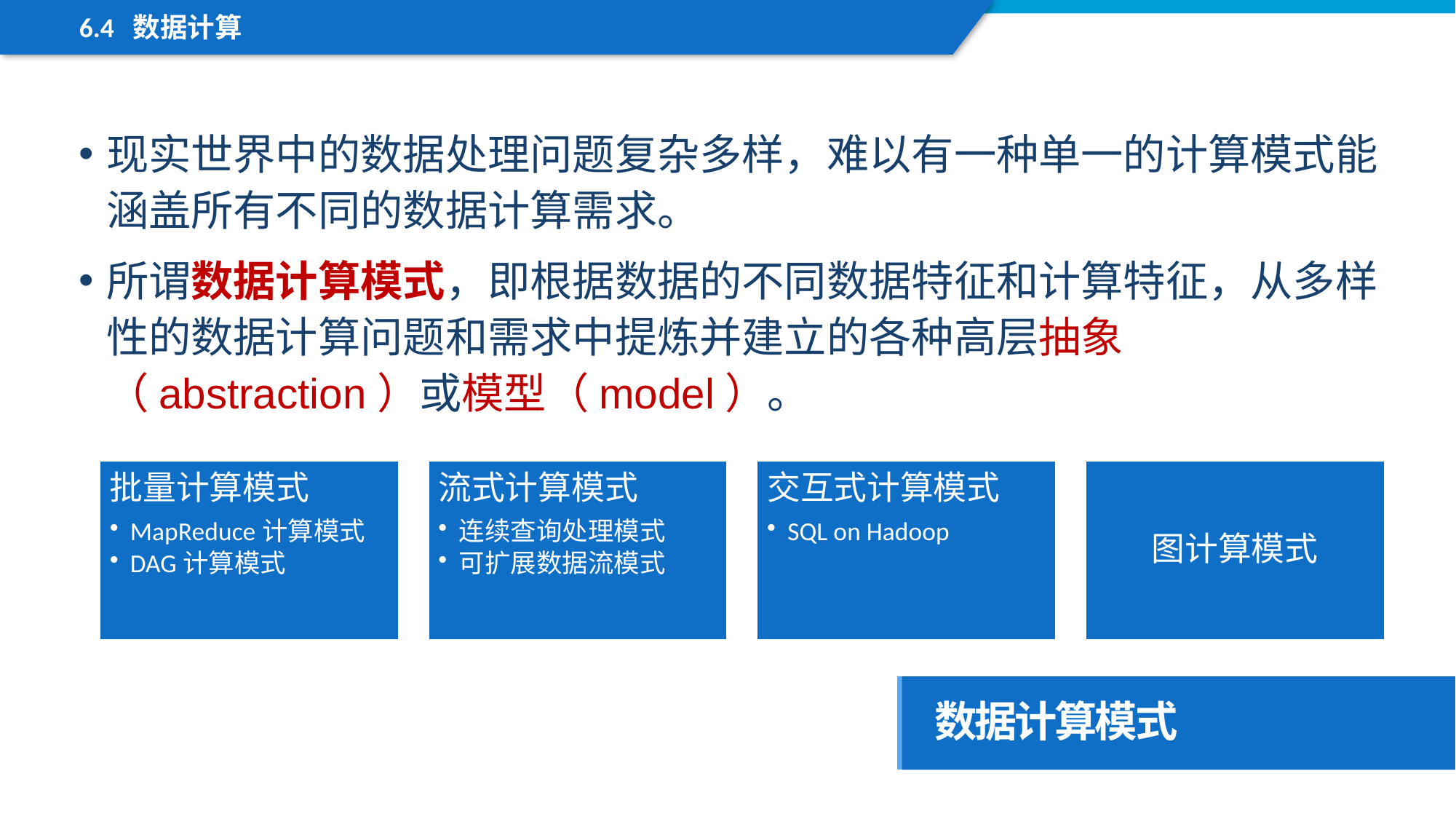

6.4  数据计算
现实世界中的数据处理问题复杂多样，难以有一种单一的计算模式能涵盖所有不同的数据计算需求。
所谓数据计算模式，即根据数据的不同数据特征和计算特征，从多样性的数据计算问题和需求中提炼并建立的各种高层抽象（abstraction）或模型（model）。
批量计算模式
MapReduce计算模式
DAG计算模式
流式计算模式
连续查询处理模式
可扩展数据流模式
交互式计算模式
SQL on Hadoop
图计算模式
数据计算模式